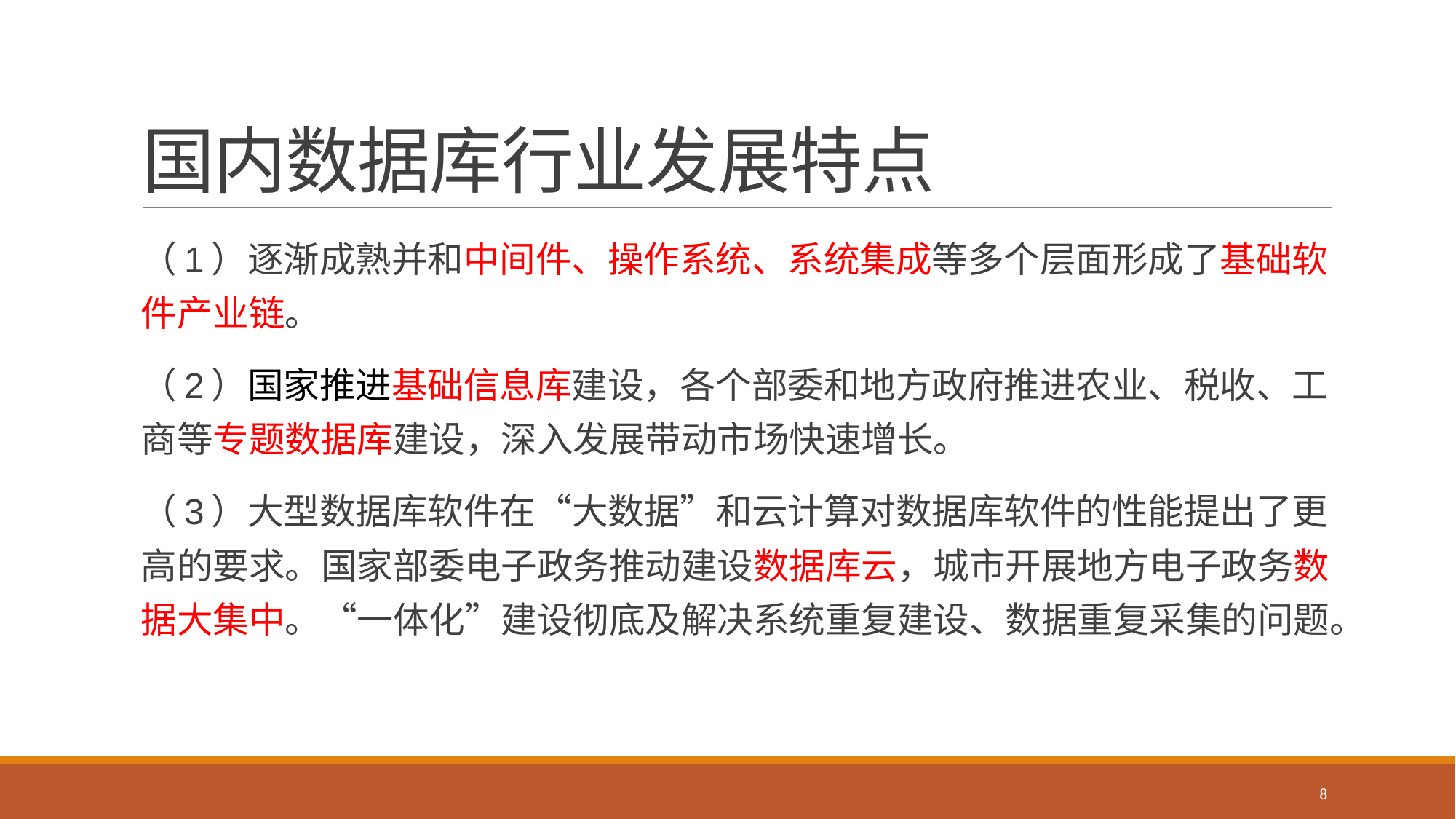

# 国内数据库行业发展特点
（1）逐渐成熟并和中间件、操作系统、系统集成等多个层面形成了基础软件产业链。
（2）国家推进基础信息库建设，各个部委和地方政府推进农业、税收、工商等专题数据库建设，深入发展带动市场快速增长。
（3）大型数据库软件在“大数据”和云计算对数据库软件的性能提出了更高的要求。国家部委电子政务推动建设数据库云，城市开展地方电子政务数据大集中。“一体化”建设彻底及解决系统重复建设、数据重复采集的问题。

8